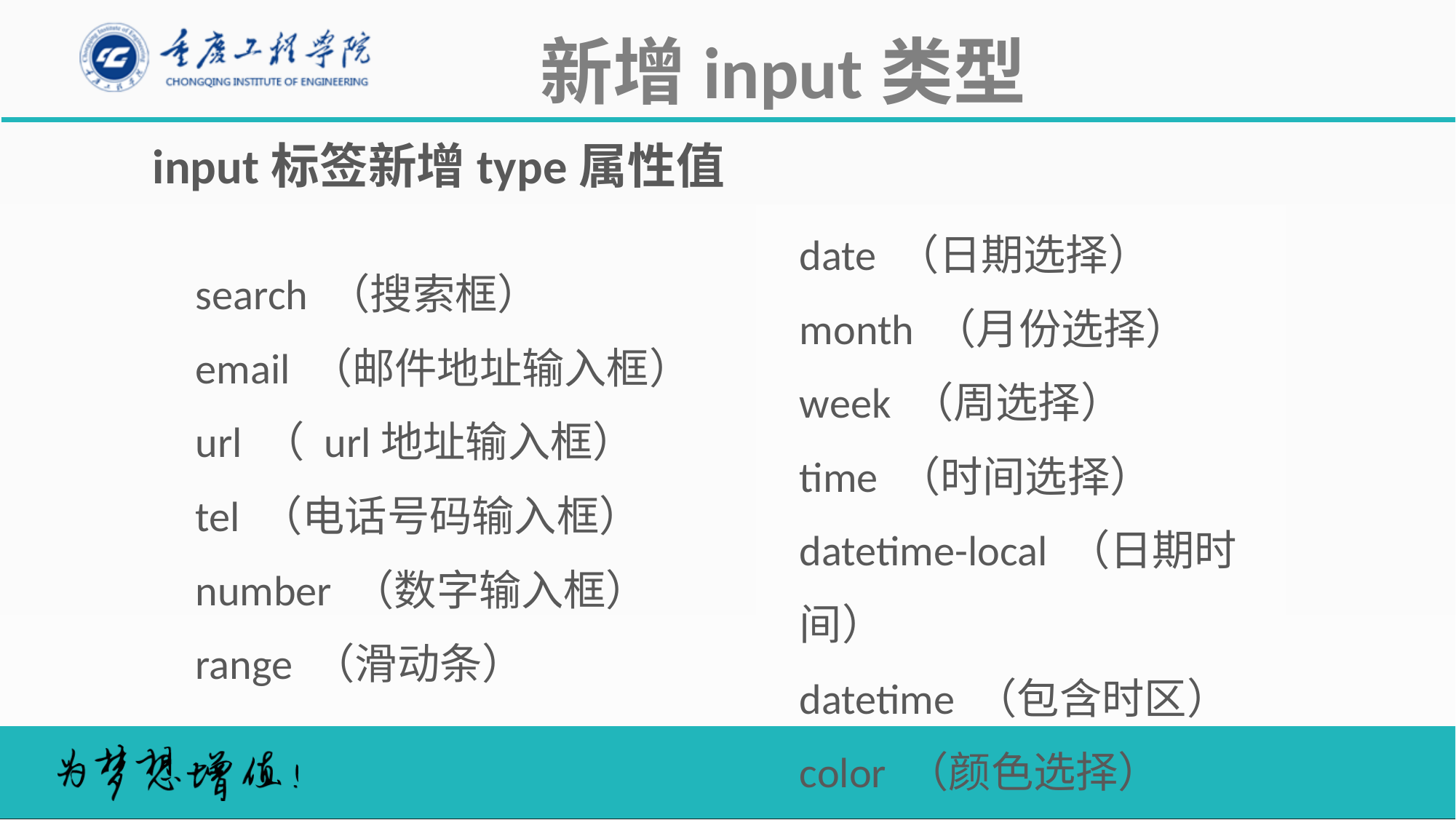

新增input类型
input标签新增type属性值

search （搜索框）
email （邮件地址输入框）
url （ url地址输入框）
tel （电话号码输入框）
number （数字输入框）
range （滑动条）

date （日期选择）
month （月份选择）
week （周选择）
time （时间选择） datetime-local （日期时间）
datetime （包含时区） color （颜色选择）